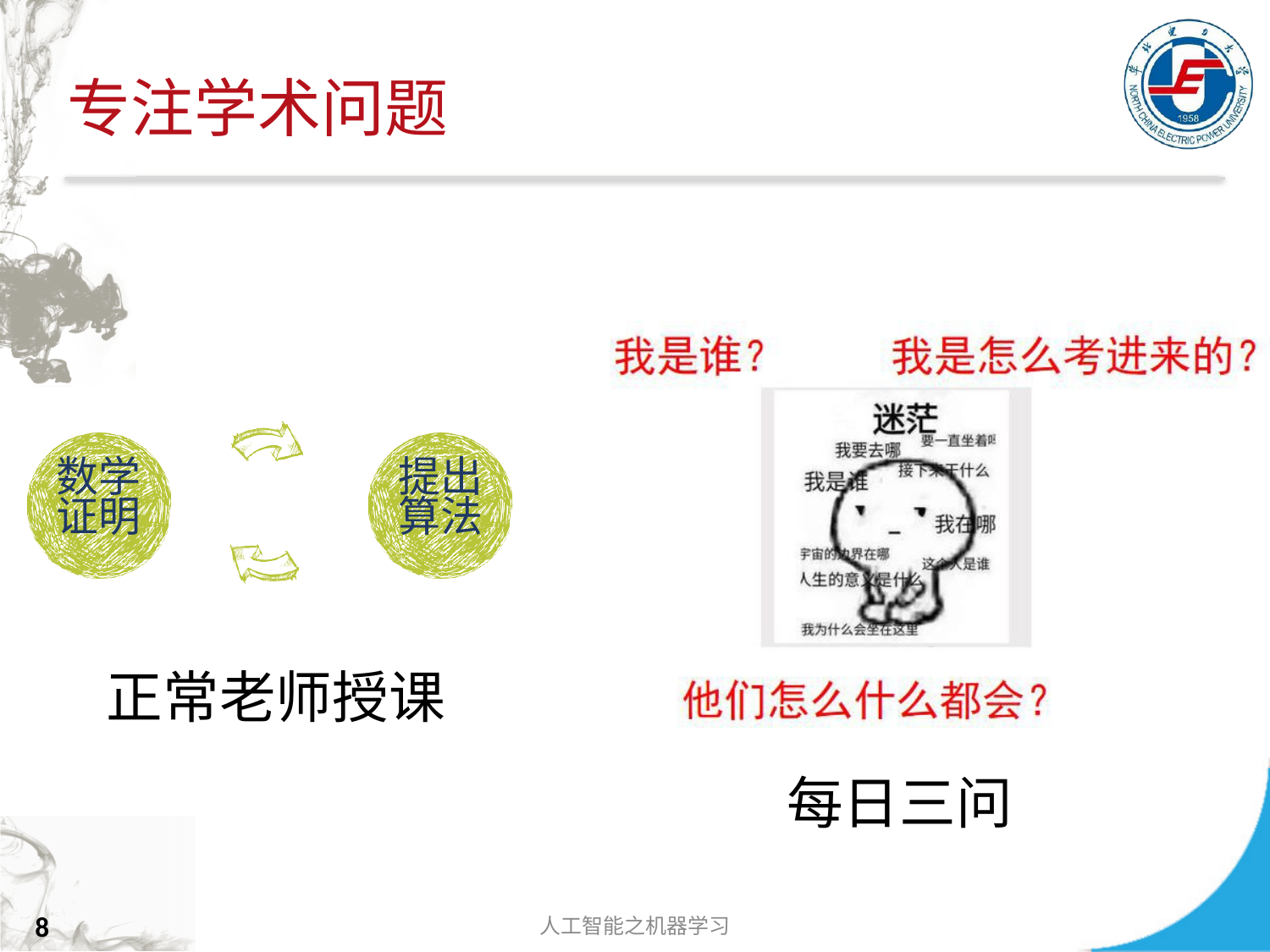

# 专注学术问题

数学 证明
提出 算法

正常老师授课
每日三问
人工智能之机器学习
8